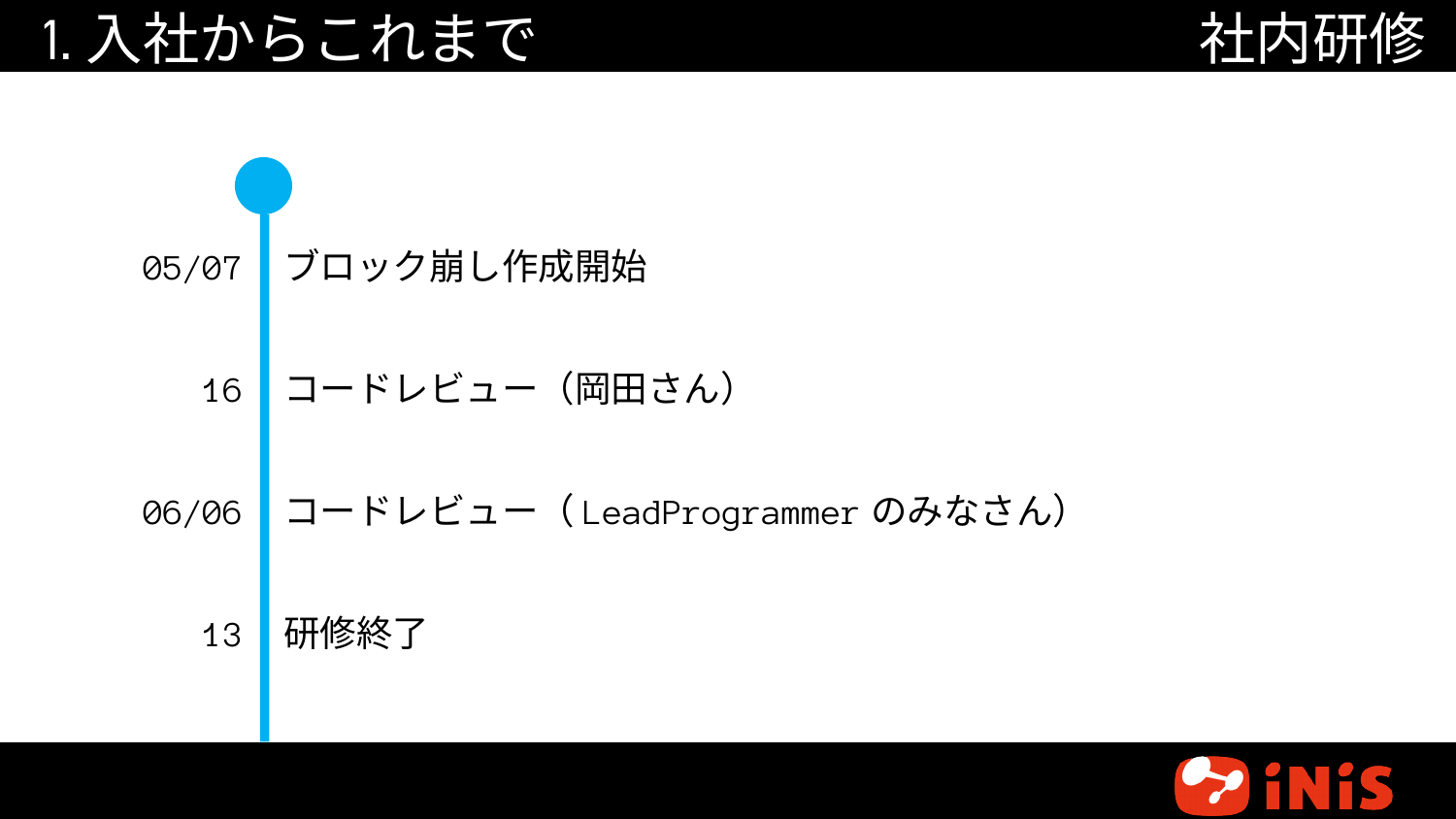

# 1.入社からこれまで
社内研修

05/07
ブロック崩し作成開始
16
コードレビュー（岡田さん）
06/06
コードレビュー（LeadProgrammerのみなさん）
13
研修終了